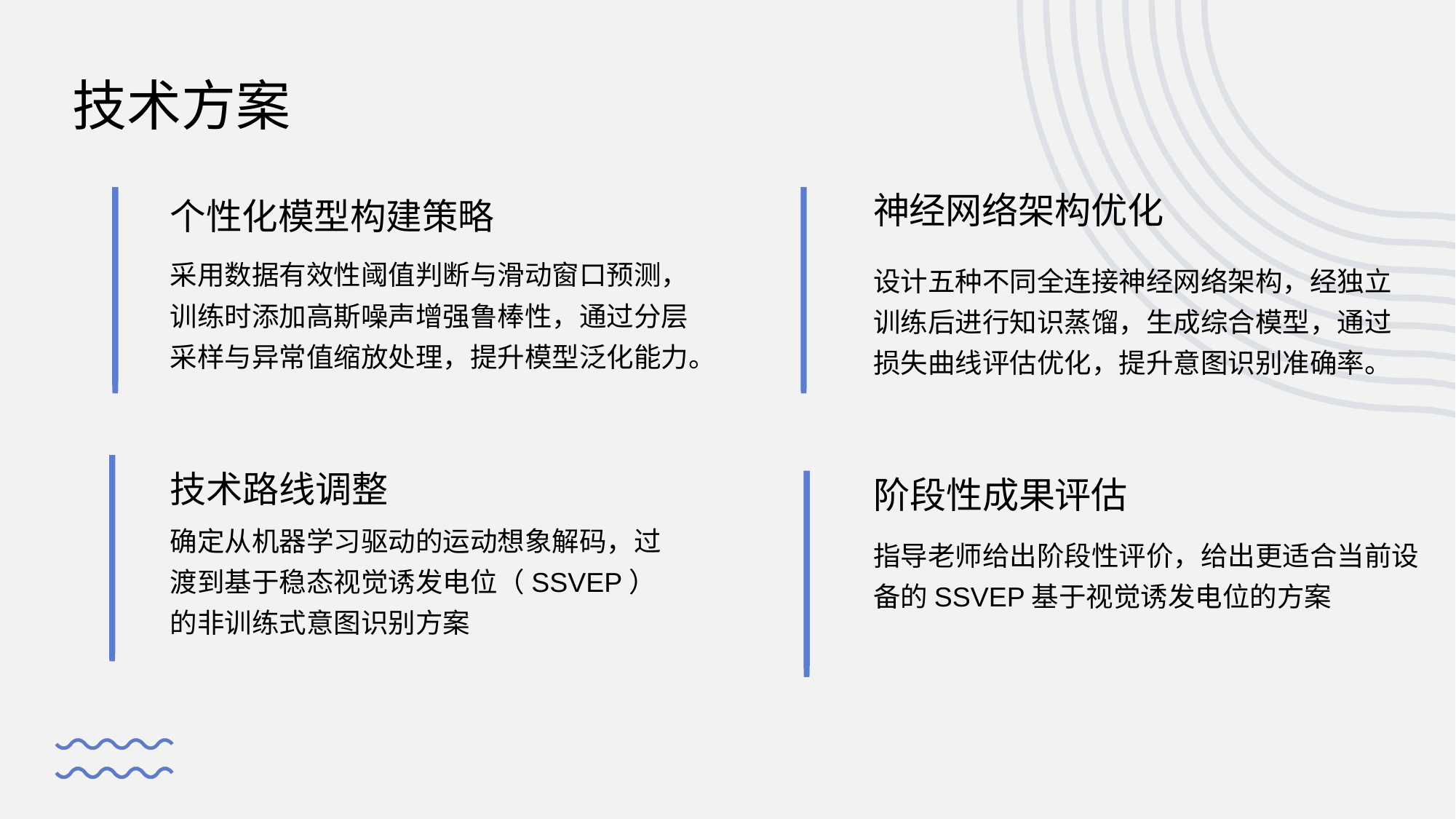

技术方案
神经网络架构优化

个性化模型构建策略
采用数据有效性阈值判断与滑动窗口预测，训练时添加高斯噪声增强鲁棒性，通过分层采样与异常值缩放处理，提升模型泛化能力。
设计五种不同全连接神经网络架构，经独立训练后进行知识蒸馏，生成综合模型，通过损失曲线评估优化，提升意图识别准确率。

技术路线调整
阶段性成果评估

确定从机器学习驱动的运动想象解码，过渡到基于稳态视觉诱发电位（SSVEP）的非训练式意图识别方案
指导老师给出阶段性评价，给出更适合当前设备的SSVEP基于视觉诱发电位的方案